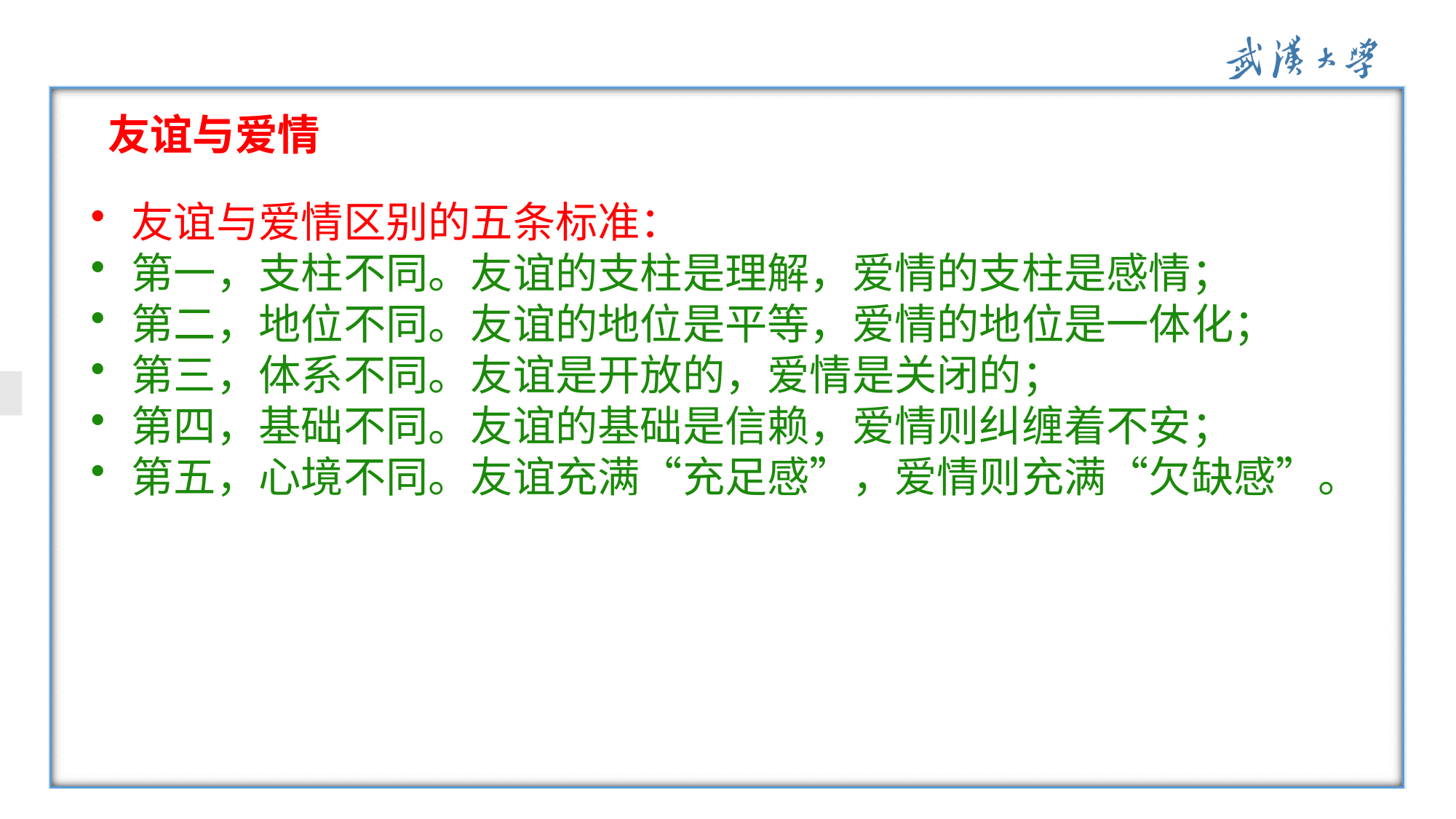

友谊与爱情
友谊与爱情区别的五条标准：
第一，支柱不同。友谊的支柱是理解，爱情的支柱是感情；
第二，地位不同。友谊的地位是平等，爱情的地位是一体化；
第三，体系不同。友谊是开放的，爱情是关闭的；
第四，基础不同。友谊的基础是信赖，爱情则纠缠着不安；
第五，心境不同。友谊充满“充足感”，爱情则充满“欠缺感”。